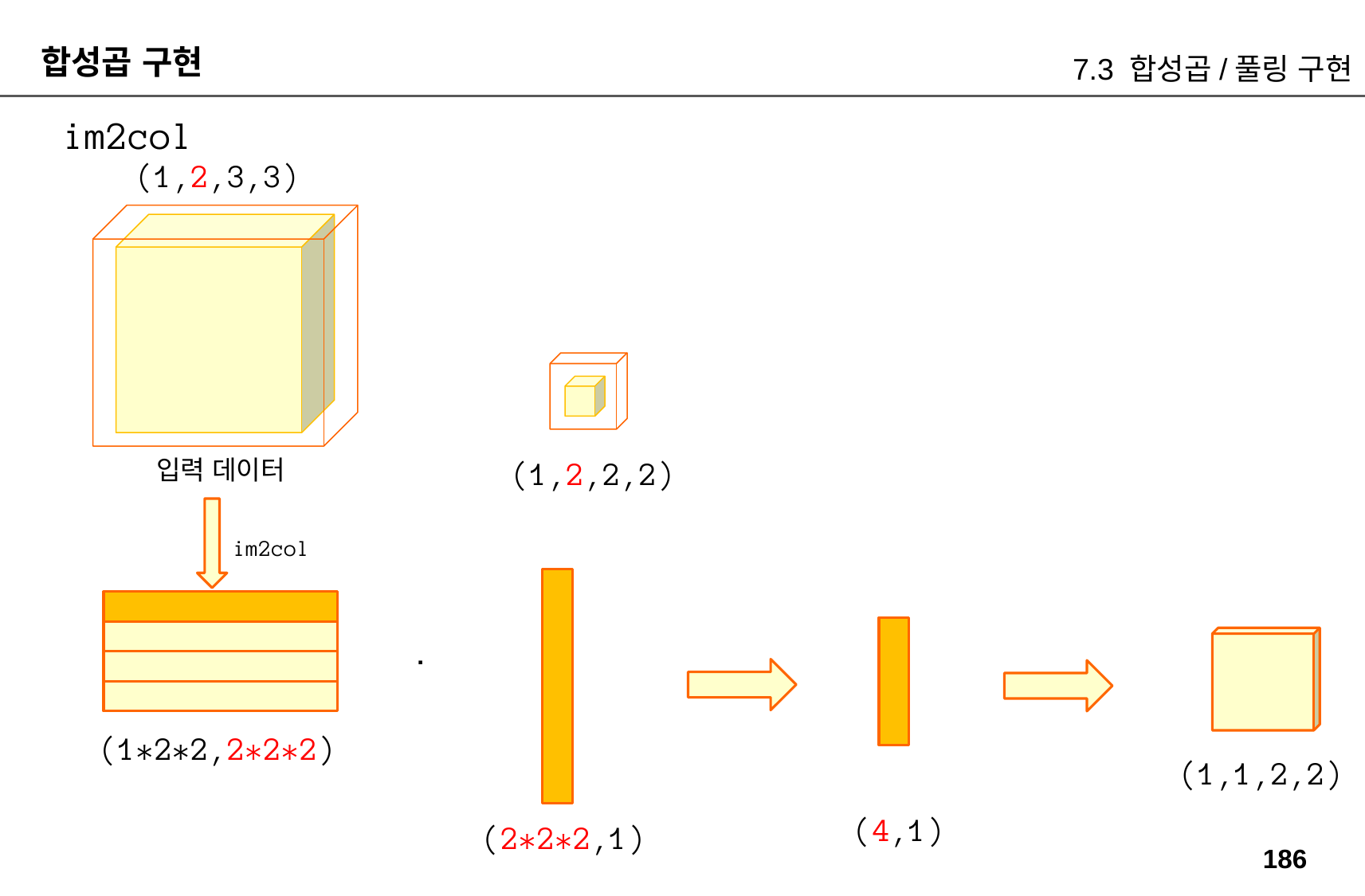

합성곱 구현
7.3 합성곱/풀링 구현
im2col
(1,2,3,3)

(1,2,2,2)
입력 데이터

im2col

.

(1*2*2,2*2*2)
(1,1,2,2)
(4,1)
(2*2*2,1)